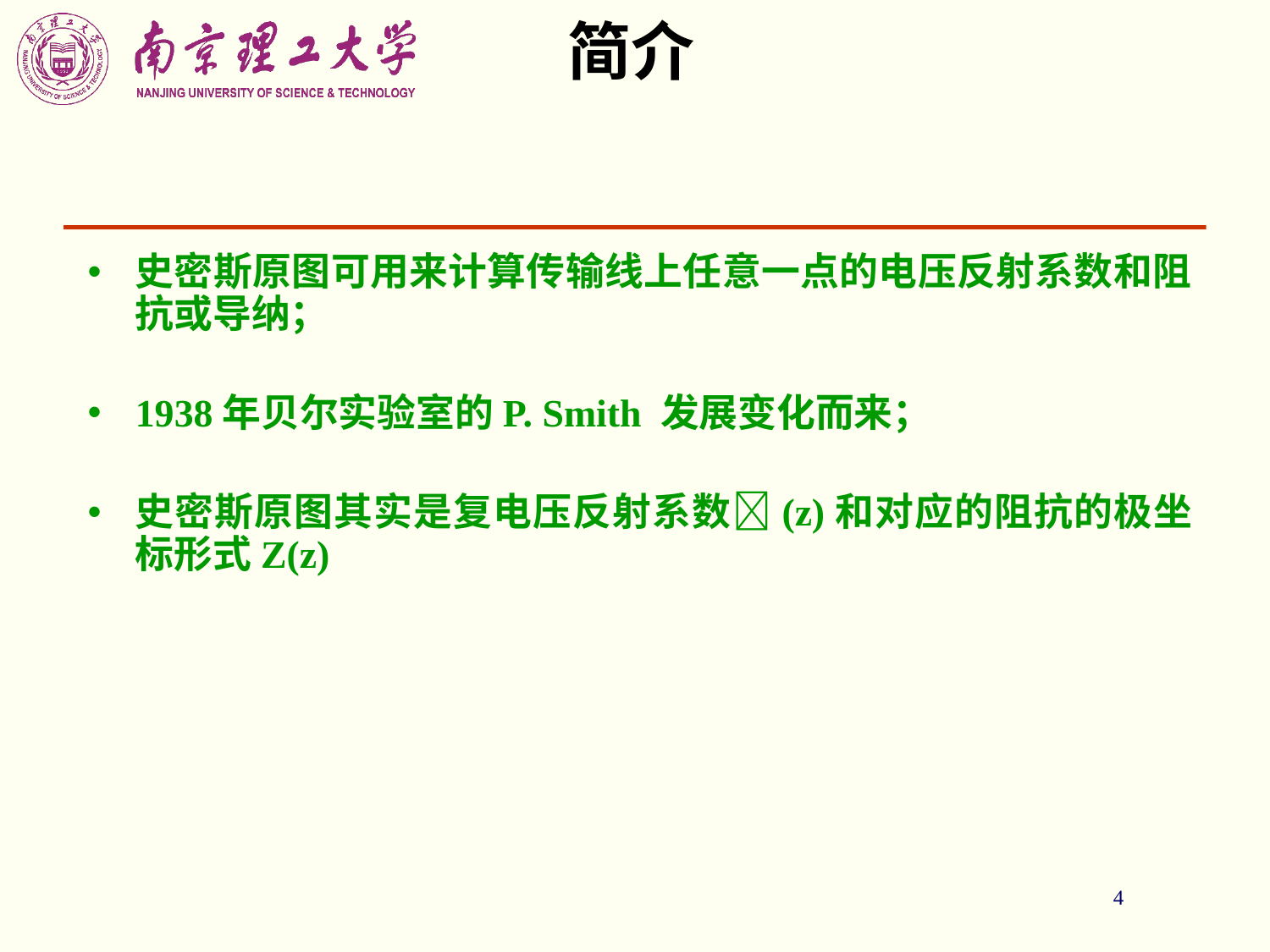

4
# 简介
史密斯原图可用来计算传输线上任意一点的电压反射系数和阻抗或导纳；

1938年贝尔实验室的P. Smith 发展变化而来；

史密斯原图其实是复电压反射系数Γ(z)和对应的阻抗的极坐标形式Z(z)